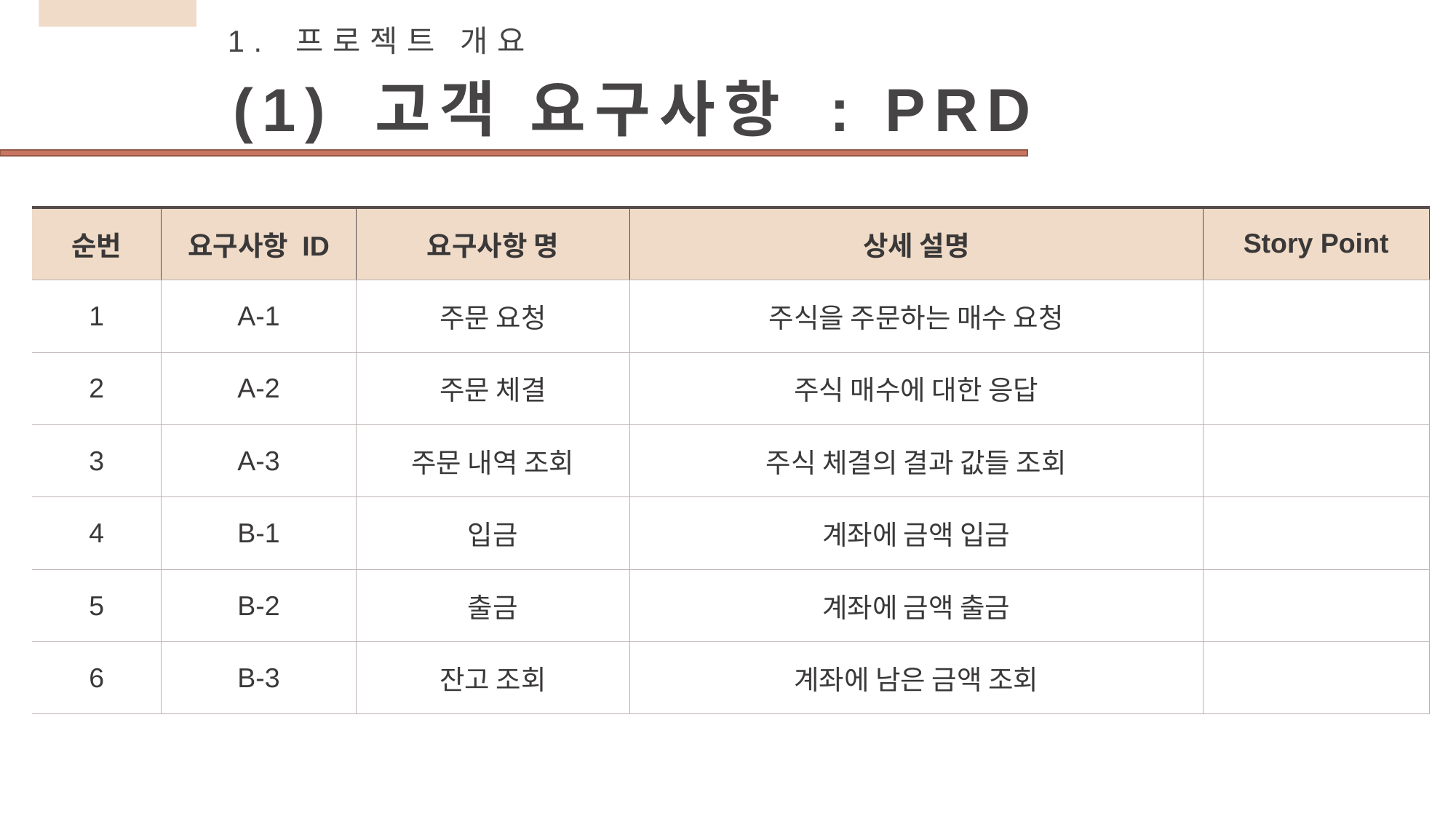

1. 프로젝트 개요
(1) 고객 요구사항 : PRD

| 순번 | 요구사항 ID | 요구사항 명 | 상세 설명 | Story Point |
| --- | --- | --- | --- | --- |
| 1 | A-1 | 주문 요청 | 주식을 주문하는 매수 요청 |  |
| 2 | A-2 | 주문 체결 | 주식 매수에 대한 응답 |  |
| 3 | A-3 | 주문 내역 조회 | 주식 체결의 결과 값들 조회 |  |
| 4 | B-1 | 입금 | 계좌에 금액 입금 |  |
| 5 | B-2 | 출금 | 계좌에 금액 출금 |  |
| 6 | B-3 | 잔고 조회 | 계좌에 남은 금액 조회 |  |